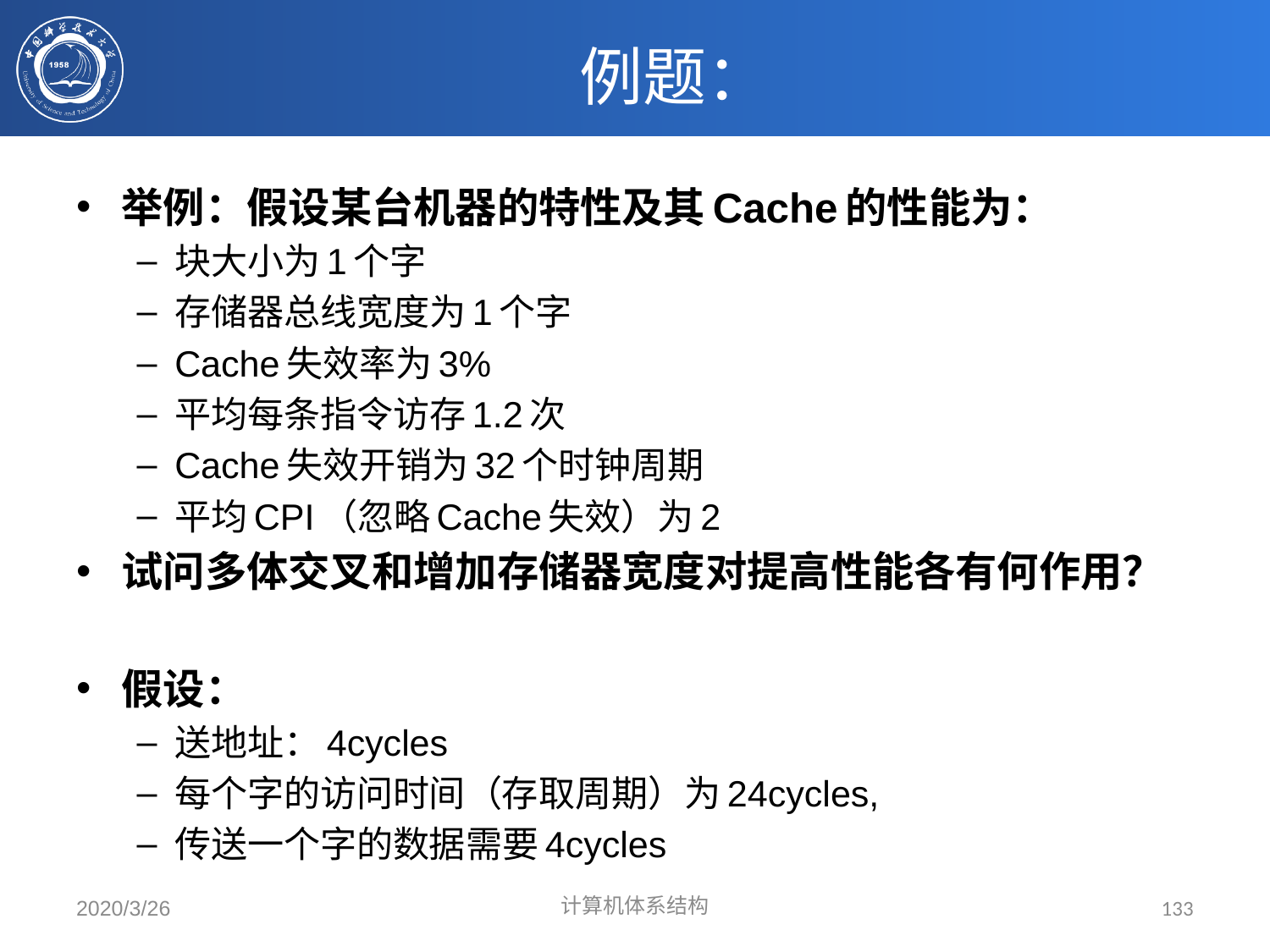

# 例题：
举例：假设某台机器的特性及其Cache的性能为：
块大小为1个字
存储器总线宽度为1个字
Cache失效率为3%
平均每条指令访存1.2次
Cache失效开销为32个时钟周期
平均CPI（忽略Cache失效）为2
试问多体交叉和增加存储器宽度对提高性能各有何作用？

假设：
送地址：4cycles
每个字的访问时间（存取周期）为24cycles,
传送一个字的数据需要4cycles
2020/3/26
计算机体系结构
133